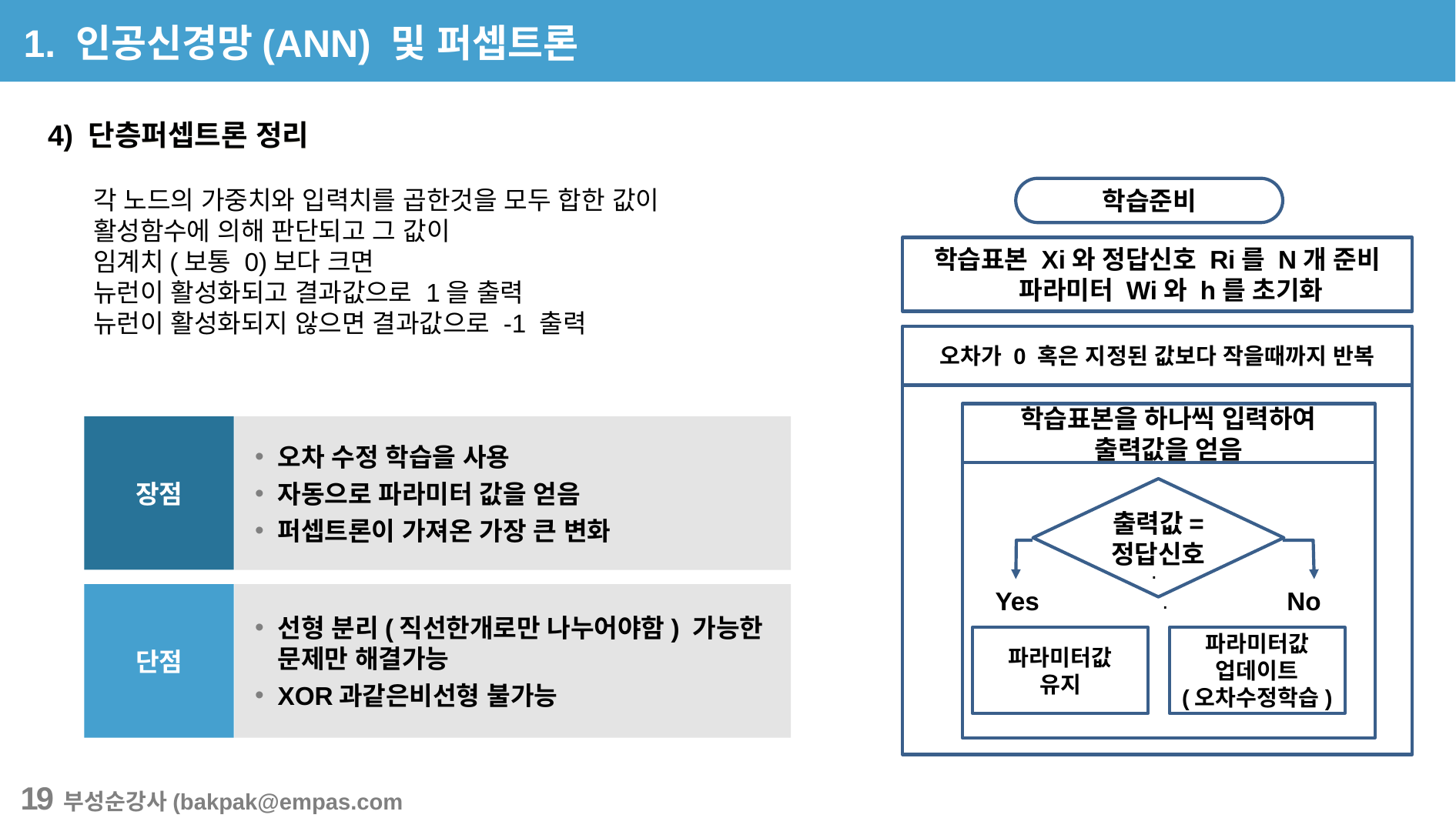

1. 인공신경망(ANN) 및 퍼셉트론
4) 단층퍼셉트론 정리
각 노드의 가중치와 입력치를 곱한것을 모두 합한 값이
활성함수에 의해 판단되고 그 값이
임계치(보통 0)보다 크면
뉴런이 활성화되고 결과값으로 1을 출력
뉴런이 활성화되지 않으면 결과값으로 -1 출력
학습준비
학습표본 Xi와 정답신호 Ri를 N개 준비
   파라미터 Wi와 h를 초기화
오차가 0 혹은 지정된 값보다 작을때까지 반복
.
학습표본을 하나씩 입력하여 출력값을 얻음
.
출력값=
정답신호

Yes
No
파라미터값
유지
파라미터값
업데이트
(오차수정학습)
장점
오차 수정 학습을 사용
자동으로 파라미터 값을 얻음
퍼셉트론이 가져온 가장 큰 변화
단점
선형 분리(직선한개로만 나누어야함) 가능한 문제만 해결가능
XOR과같은비선형 불가능